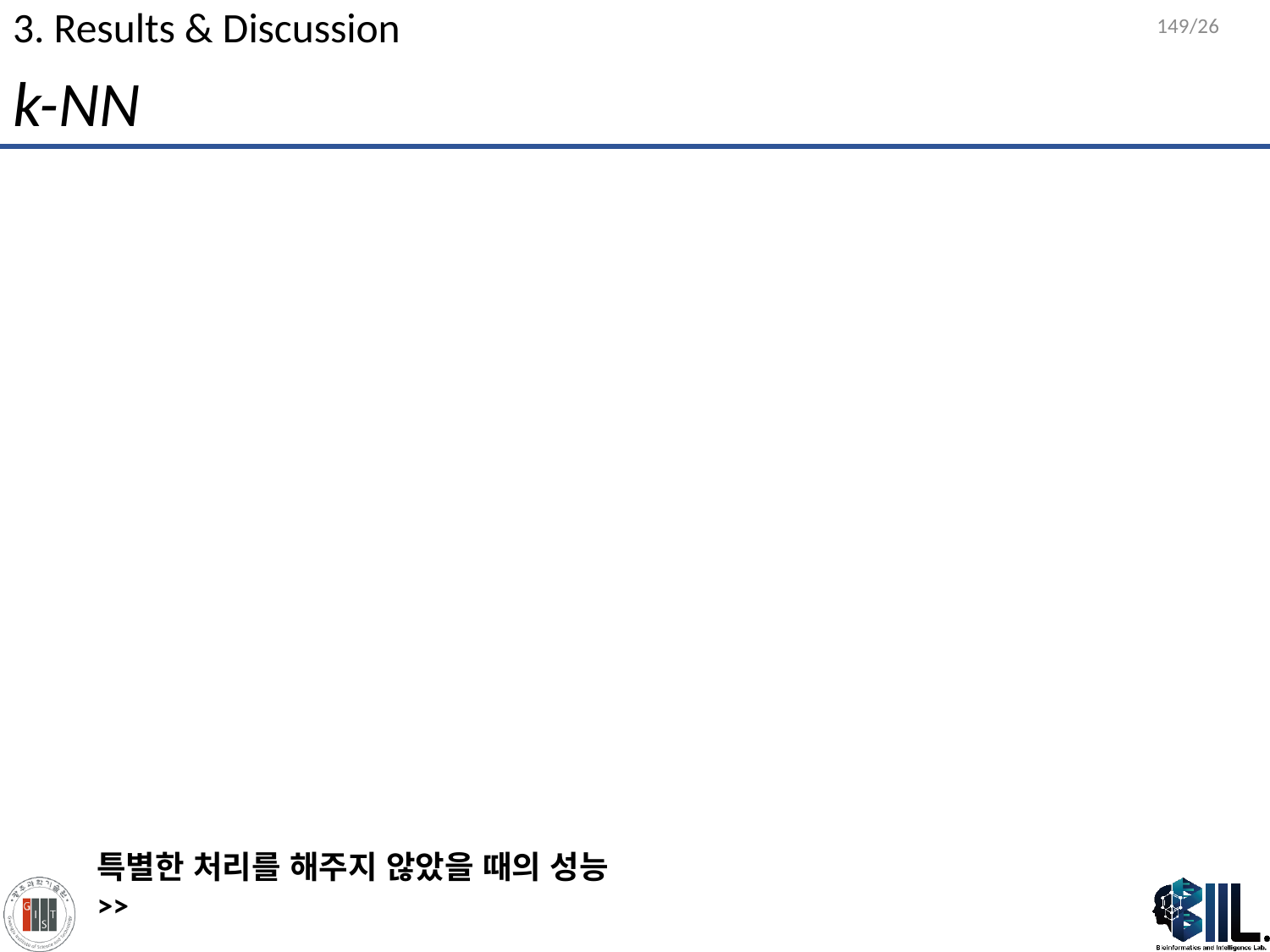

149/26
# 3. Results & Discussion
k-NN
특별한 처리를 해주지 않았을 때의 성능
>>